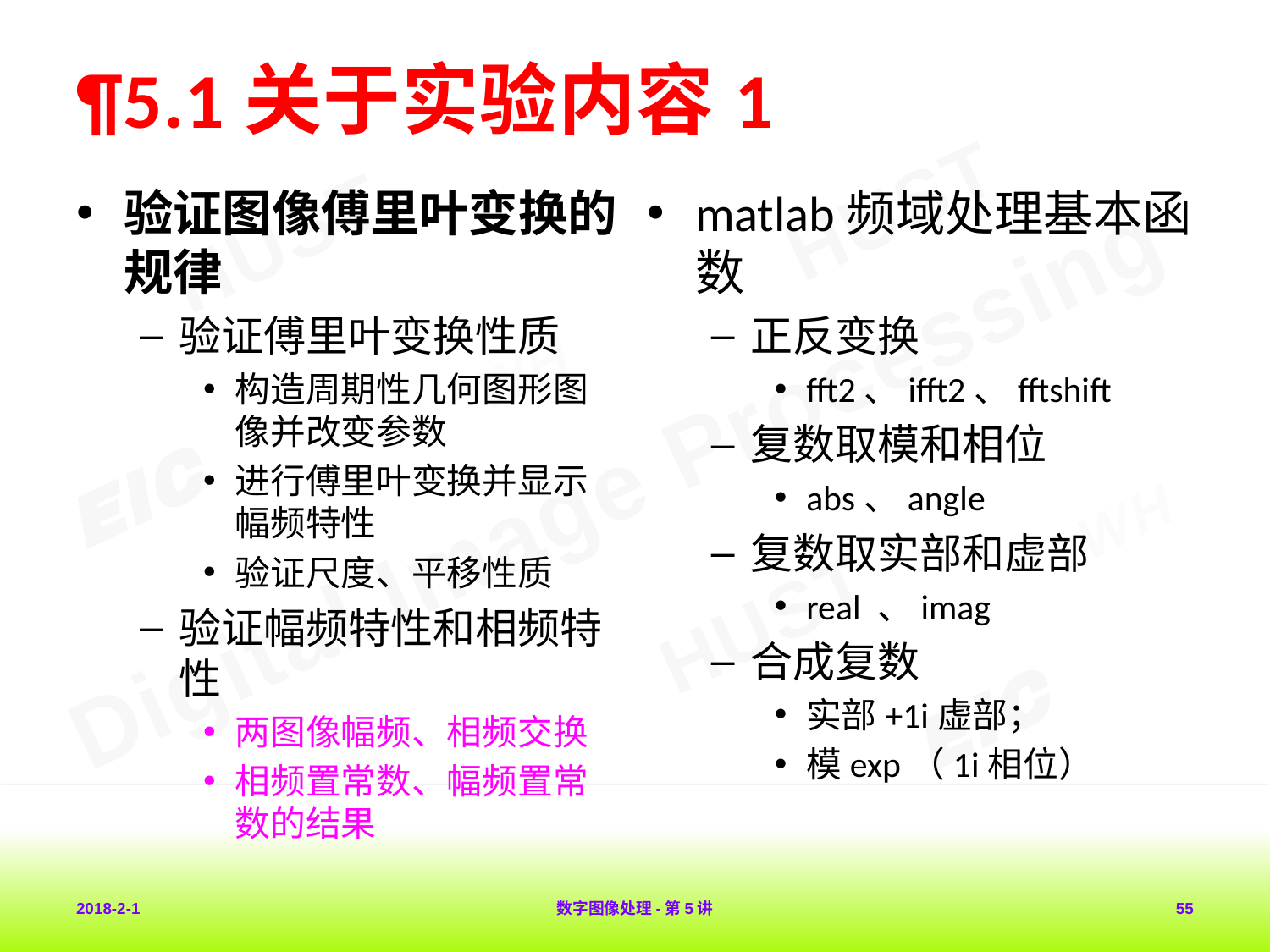

# ¶5.1关于实验内容1
验证图像傅里叶变换的规律
验证傅里叶变换性质
构造周期性几何图形图像并改变参数
进行傅里叶变换并显示幅频特性
验证尺度、平移性质
验证幅频特性和相频特性
两图像幅频、相频交换
相频置常数、幅频置常数的结果

matlab频域处理基本函数
正反变换
fft2、ifft2、fftshift
复数取模和相位
abs、angle
复数取实部和虚部
real 、imag
合成复数
实部+1i虚部；
模exp（1i相位）

2018-2-1
数字图像处理-第5讲
55